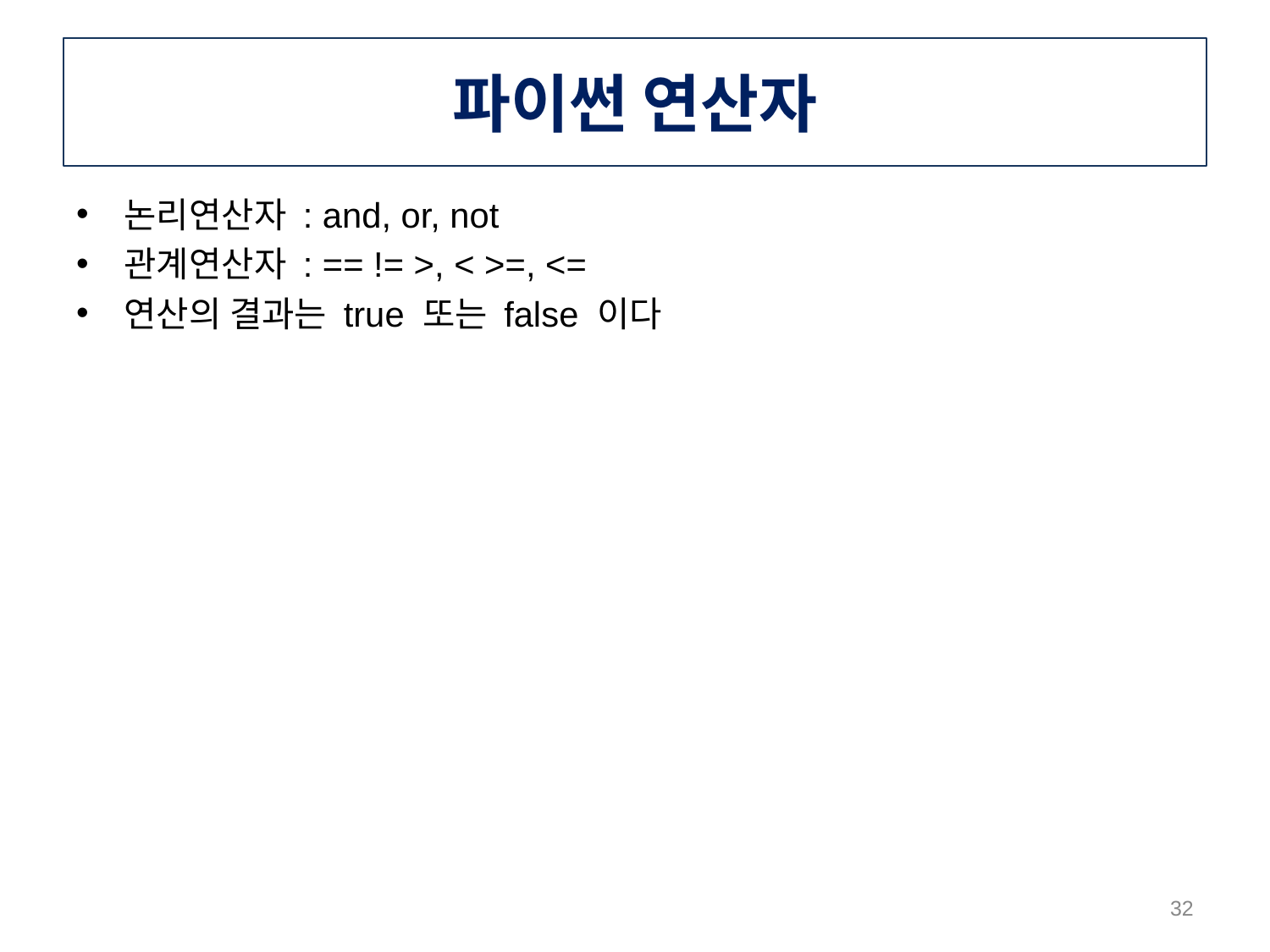

# 파이썬 연산자
논리연산자 : and, or, not
관계연산자 : == != >, < >=, <=
연산의 결과는 true 또는 false 이다

32